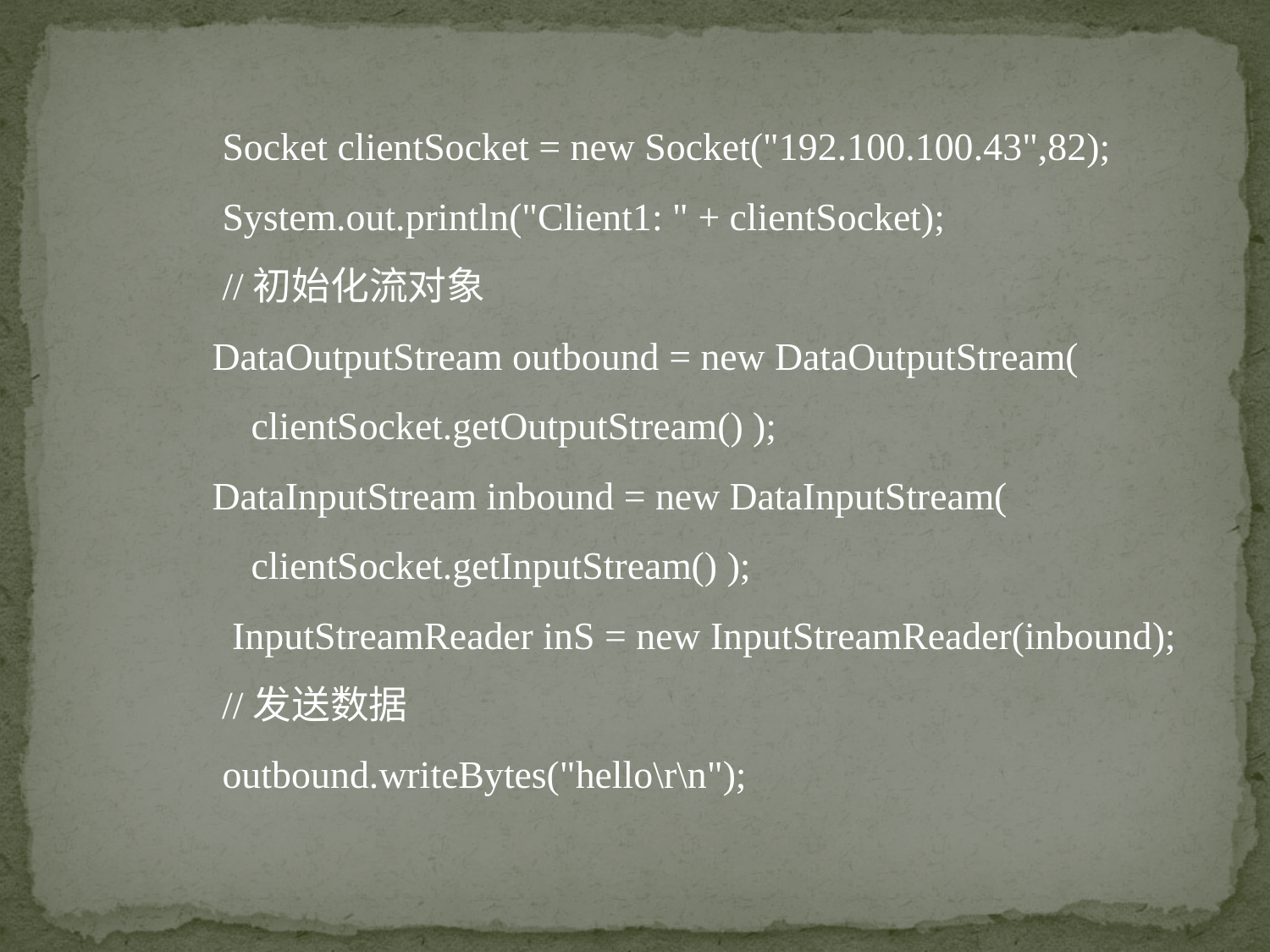

Socket clientSocket = new Socket("192.100.100.43",82);
	System.out.println("Client1: " + clientSocket);
	//初始化流对象
            DataOutputStream outbound = new DataOutputStream(
                clientSocket.getOutputStream() );
            DataInputStream inbound = new DataInputStream(
                clientSocket.getInputStream() );
	 InputStreamReader inS = new InputStreamReader(inbound);
             //发送数据
	outbound.writeBytes("hello\r\n");